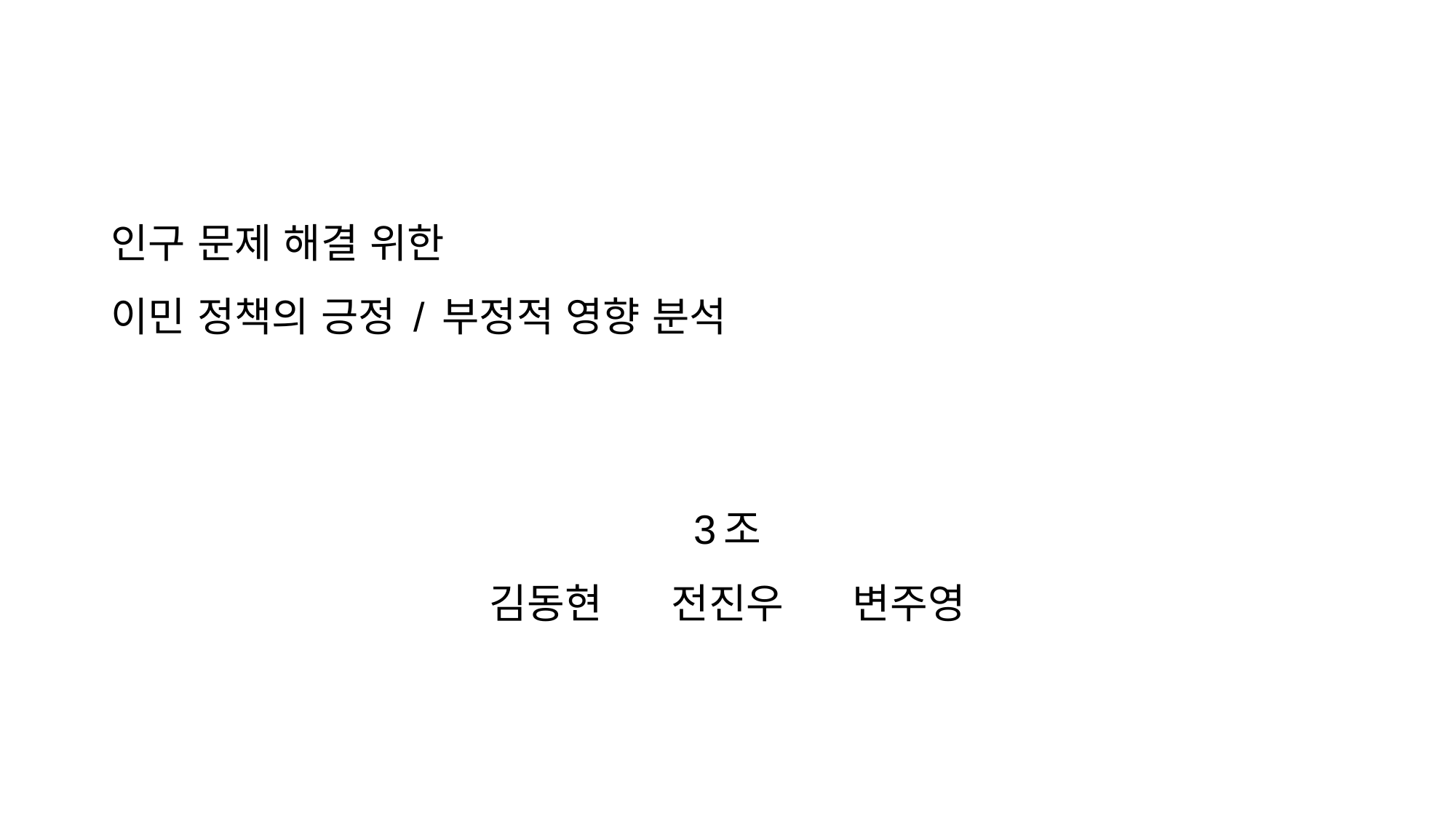

# 인구 문제 해결 위한 이민 정책의 긍정 / 부정적 영향 분석
3조
김동현      전진우      변주영